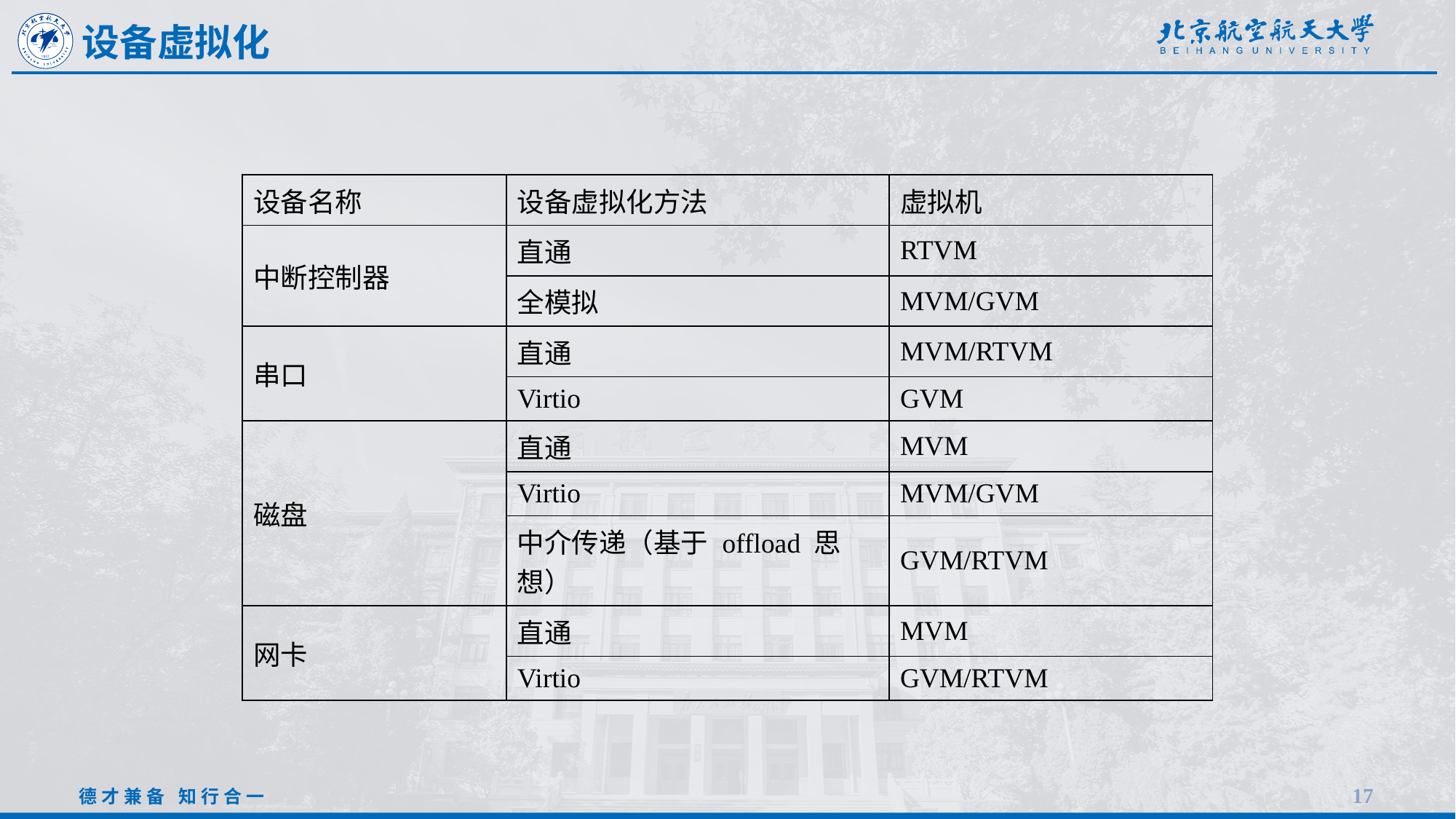

设备虚拟化
| 设备名称 | 设备虚拟化方法 | 虚拟机 |
| --- | --- | --- |
| 中断控制器 | 直通 | RTVM |
|  | 全模拟 | MVM/GVM |
| 串口 | 直通 | MVM/RTVM |
|  | Virtio | GVM |
| 磁盘 | 直通 | MVM |
|  | Virtio | MVM/GVM |
|  | 中介传递（基于 offload 思想） | GVM/RTVM |
| 网卡 | 直通 | MVM |
|  | Virtio | GVM/RTVM |
17